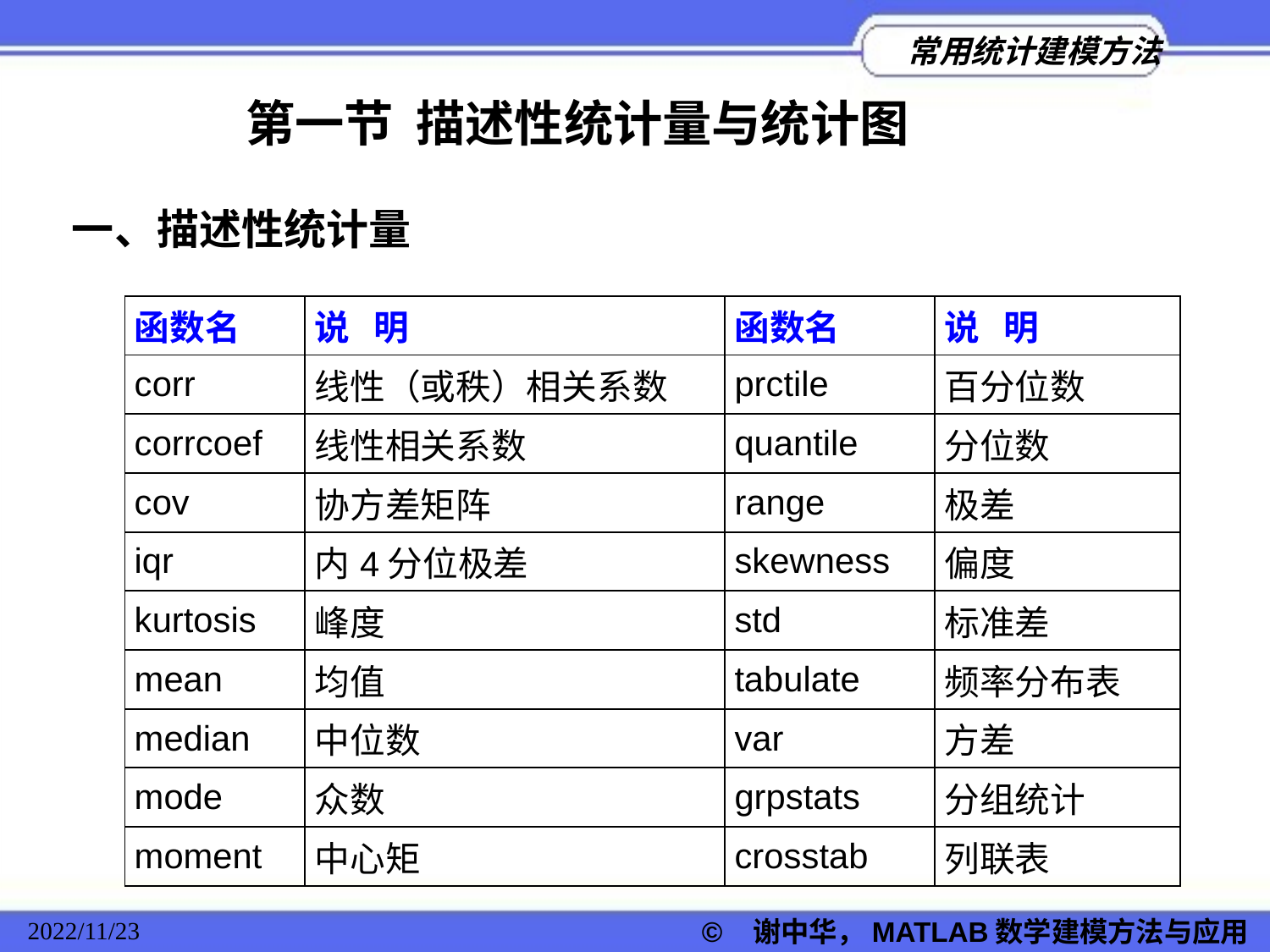

第一节  描述性统计量与统计图
一、描述性统计量
| 函数名 | 说 明 | 函数名 | 说 明 |
| --- | --- | --- | --- |
| corr | 线性（或秩）相关系数 | prctile | 百分位数 |
| corrcoef | 线性相关系数 | quantile | 分位数 |
| cov | 协方差矩阵 | range | 极差 |
| iqr | 内4分位极差 | skewness | 偏度 |
| kurtosis | 峰度 | std | 标准差 |
| mean | 均值 | tabulate | 频率分布表 |
| median | 中位数 | var | 方差 |
| mode | 众数 | grpstats | 分组统计 |
| moment | 中心矩 | crosstab | 列联表 |
©   谢中华，MATLAB数学建模方法与应用
2022/11/23